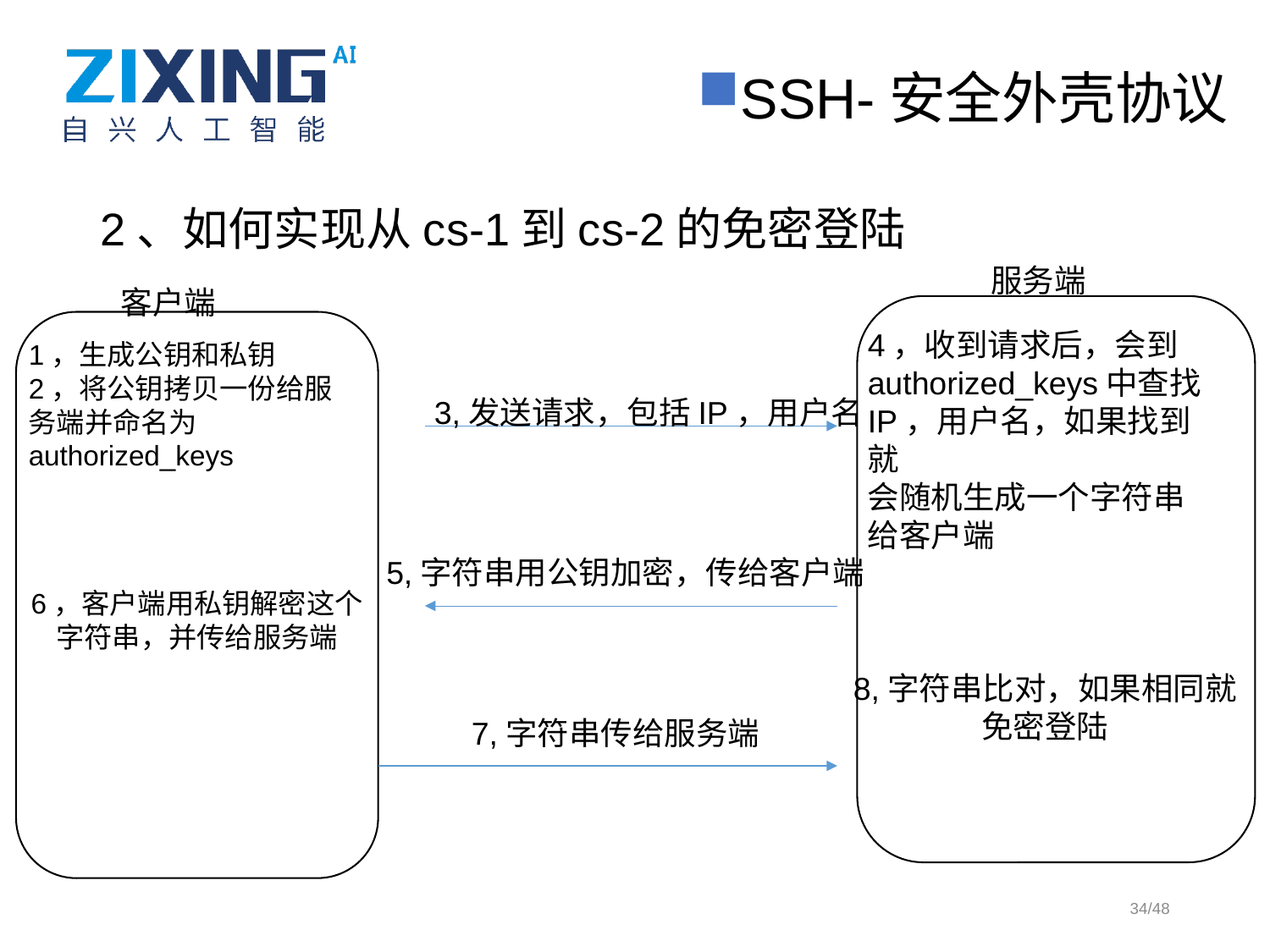

SSH-安全外壳协议
2、如何实现从cs-1到cs-2的免密登陆
服务端
客户端

4，收到请求后，会到
authorized_keys中查找IP，用户名，如果找到就
会随机生成一个字符串
给客户端
1，生成公钥和私钥
2，将公钥拷贝一份给服
务端并命名为
authorized_keys
3,发送请求，包括IP，用户名
5,字符串用公钥加密，传给客户端
6，客户端用私钥解密这个字符串，并传给服务端
8,字符串比对，如果相同就
免密登陆
7,字符串传给服务端
34/48